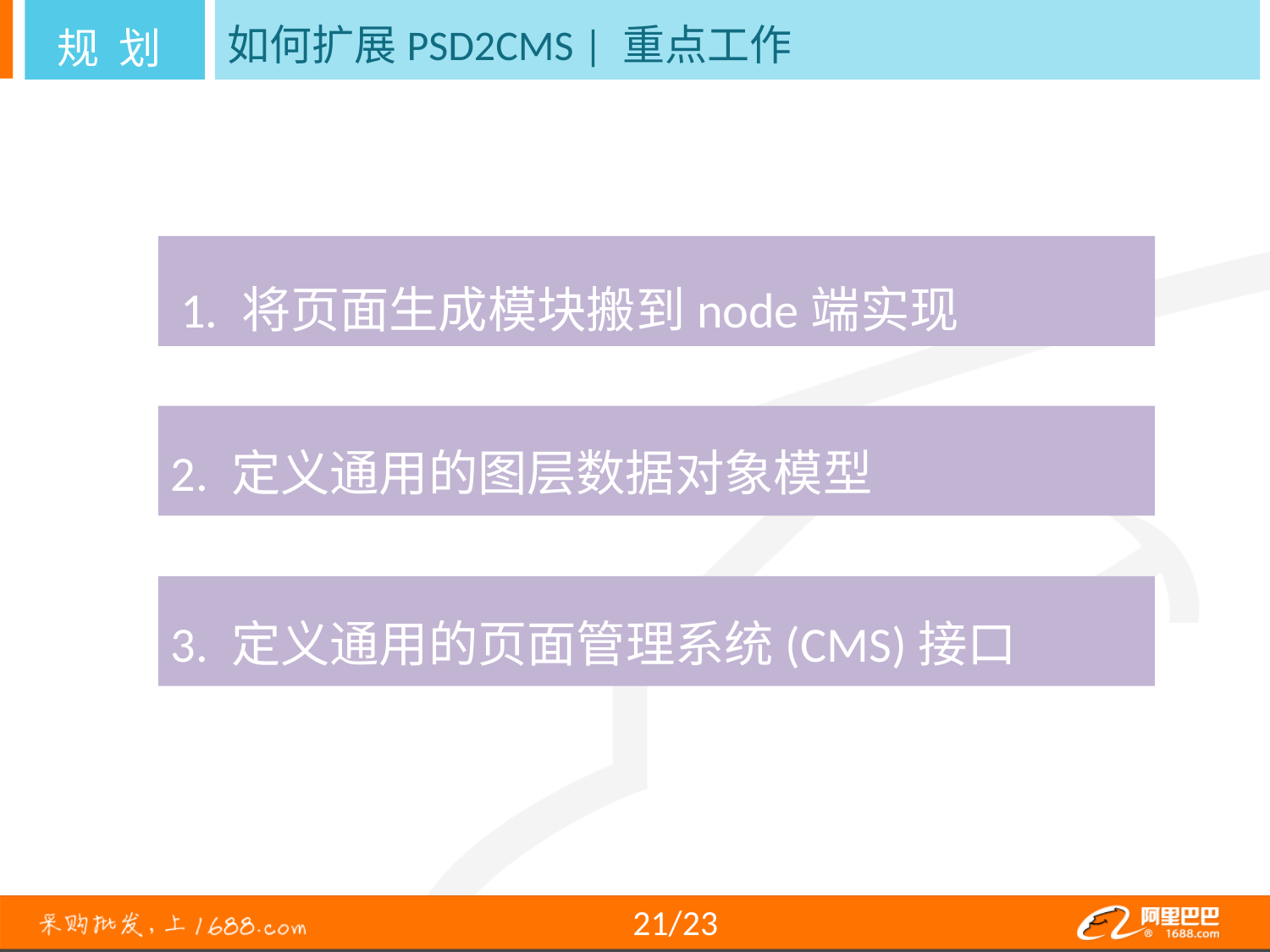

如何扩展PSD2CMS | 重点工作
规  划

1. 将页面生成模块搬到node端实现

2. 定义通用的图层数据对象模型

3. 定义通用的页面管理系统(CMS)接口
21/23